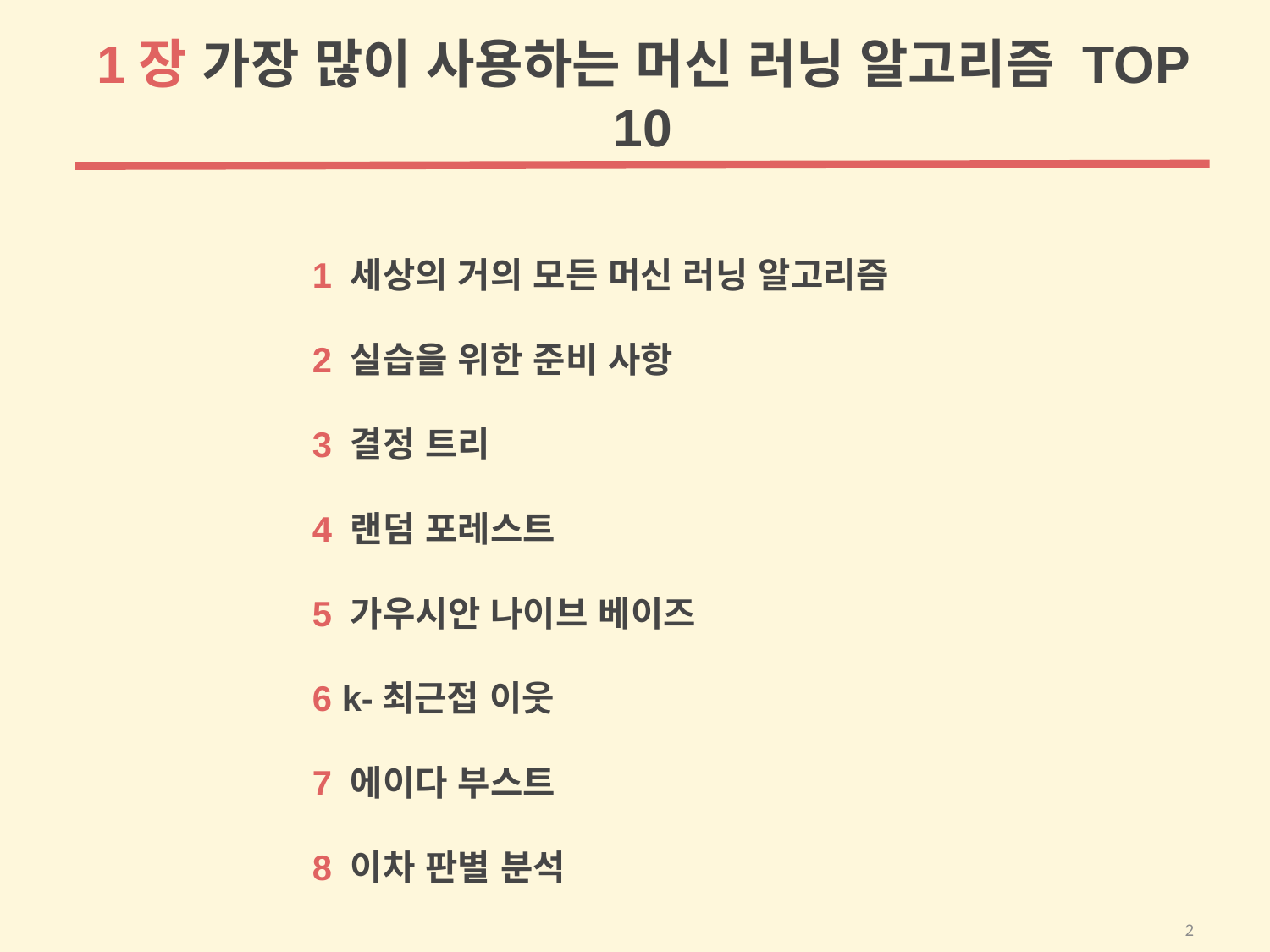

1장 가장 많이 사용하는 머신 러닝 알고리즘 TOP 10
1 세상의 거의 모든 머신 러닝 알고리즘
2 실습을 위한 준비 사항
3 결정 트리
4 랜덤 포레스트
5 가우시안 나이브 베이즈
6 k‐최근접 이웃
7 에이다 부스트
8 이차 판별 분석
2